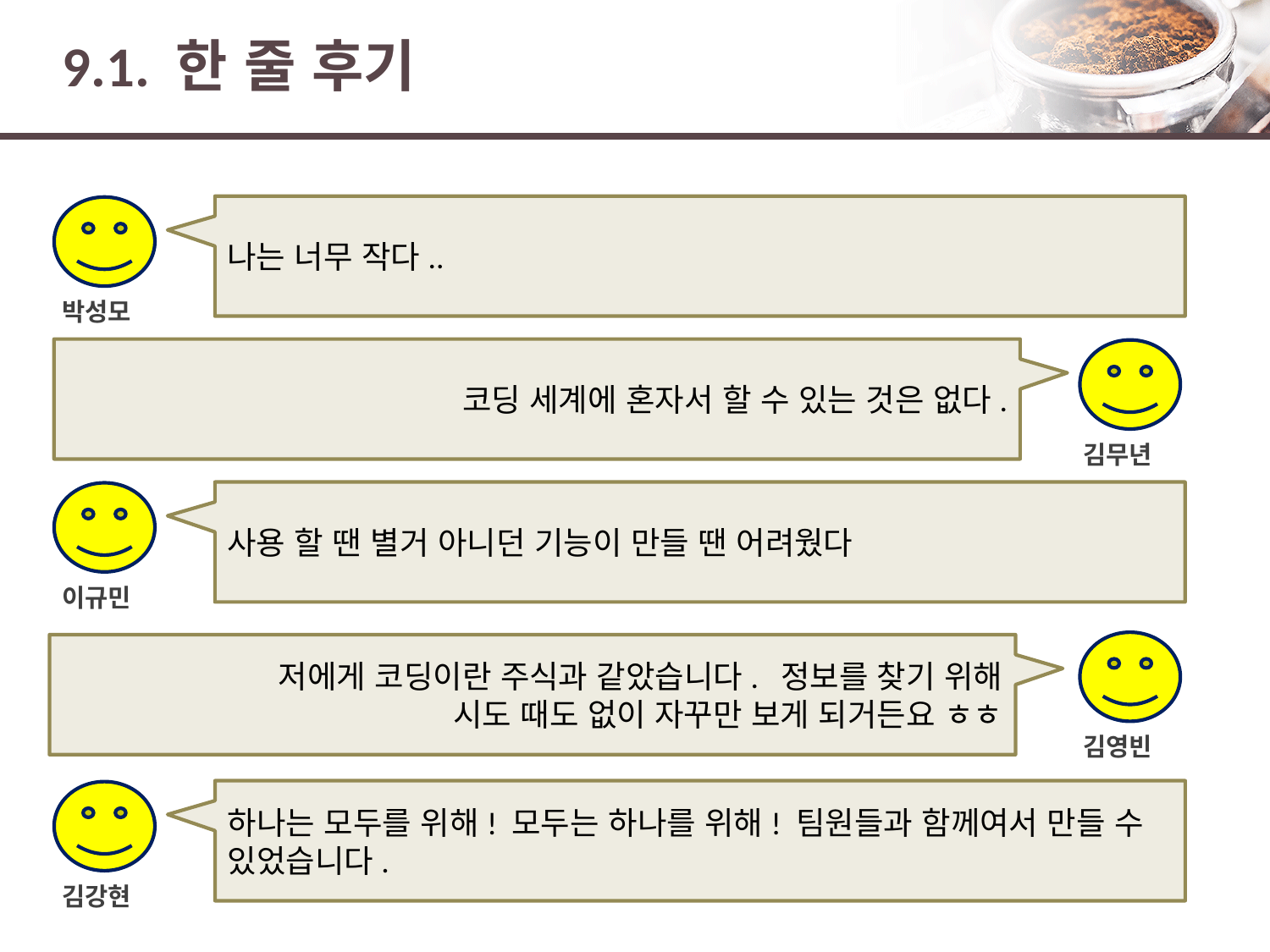

# 9.1. 한 줄 후기
나는 너무 작다..

박성모
코딩 세계에 혼자서 할 수 있는 것은 없다.

김무년
사용 할 땐 별거 아니던 기능이 만들 땐 어려웠다

이규민

저에게 코딩이란 주식과 같았습니다.  정보를 찾기 위해
시도 때도 없이 자꾸만 보게 되거든요 ㅎㅎ
김영빈
하나는 모두를 위해! 모두는 하나를 위해! 팀원들과 함께여서 만들 수 있었습니다.

김강현